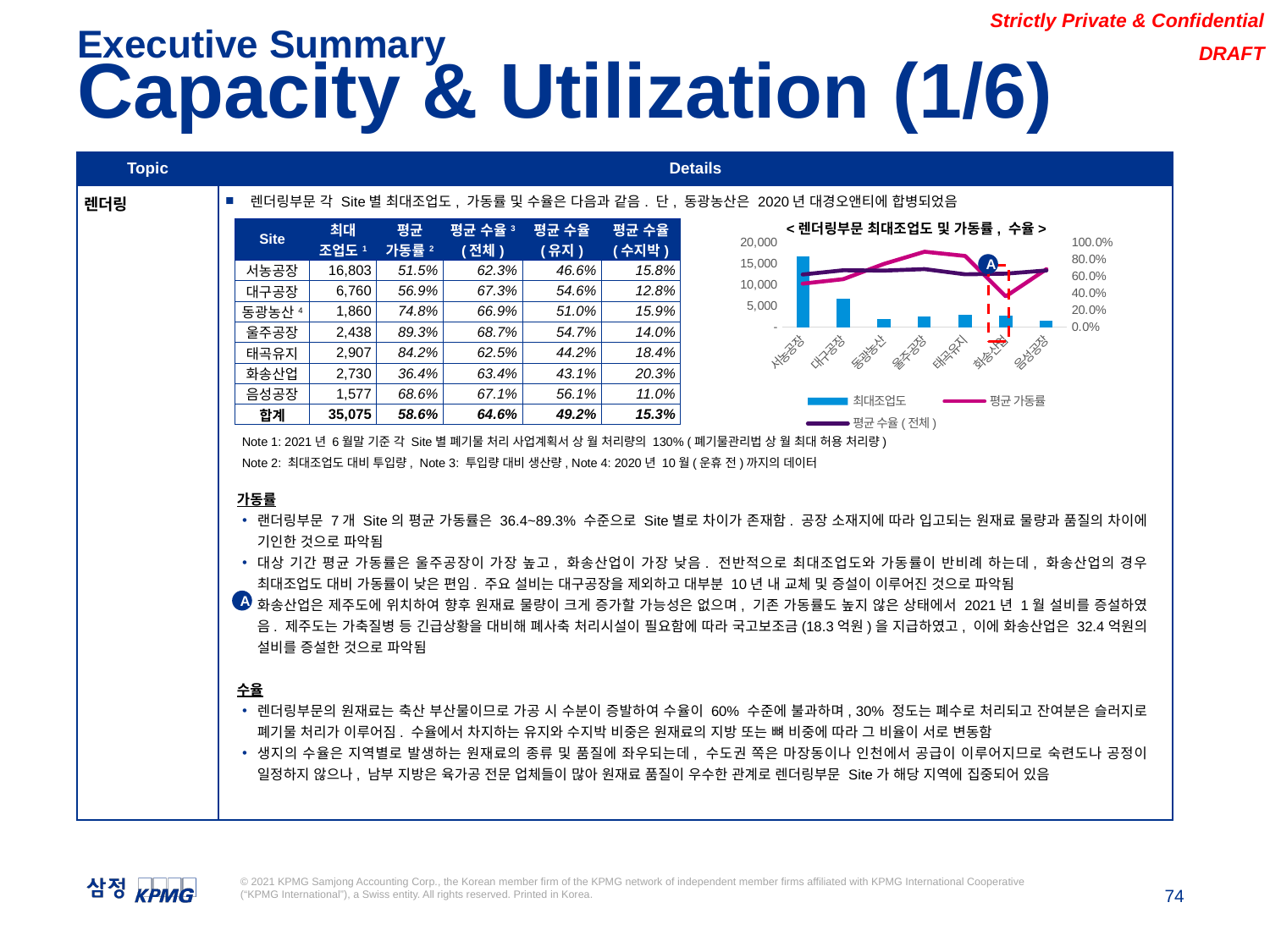

Executive Summary
Capacity & Utilization (1/6)
| Topic | Details |
| --- | --- |
| 렌더링 | 렌더링부문 각 Site별 최대조업도, 가동률 및 수율은 다음과 같음. 단, 동광농산은 2020년 대경오앤티에 합병되었음 |
| Site | 최대 조업도1 | 평균 가동률2 | 평균 수율3 (전체) | 평균 수율 (유지) | 평균 수율 (수지박) |
| --- | --- | --- | --- | --- | --- |
| 서농공장 | 16,803 | 51.5% | 62.3% | 46.6% | 15.8% |
| 대구공장 | 6,760 | 56.9% | 67.3% | 54.6% | 12.8% |
| 동광농산4 | 1,860 | 74.8% | 66.9% | 51.0% | 15.9% |
| 울주공장 | 2,438 | 89.3% | 68.7% | 54.7% | 14.0% |
| 태곡유지 | 2,907 | 84.2% | 62.5% | 44.2% | 18.4% |
| 화송산업 | 2,730 | 36.4% | 63.4% | 43.1% | 20.3% |
| 음성공장 | 1,577 | 68.6% | 67.1% | 56.1% | 11.0% |
| 합계 | 35,075 | 58.6% | 64.6% | 49.2% | 15.3% |
<렌더링부문 최대조업도 및 가동률, 수율>

### Chart

| Category | 최대조업도 | 평균 가동률 | 평균 수율(전체) |
|---|---|---|---|
| 서농공장 | 16802.5 | 0.5151357941349433 | 0.6234028473919688 |
| 대구공장 | 6760.0 | 0.5685549963017753 | 0.6733426448676065 |
| 동광농산 | 1860.4299999999998 | 0.7482493357797423 | 0.6691961212217379 |
| 울주공장 | 2437.5 | 0.8926096224664223 | 0.6869439283463503 |
| 태곡유지 | 2906.904 | 0.8423037099985151 | 0.6254809499677141 |
| 화송산업 | 2730.0 | 0.3643268873190302 | 0.633513261424416 |
| 음성공장 | 1577.3940000000002 | 0.6862556518023065 | 0.6712814045147303 |
A

Note 1: 2021년 6월말 기준 각 Site별 폐기물 처리 사업계획서 상 월 처리량의 130% (폐기물관리법 상 월 최대 허용 처리량)
Note 2: 최대조업도 대비 투입량,  Note 3: 투입량 대비 생산량, Note 4: 2020년 10월(운휴 전)까지의 데이터
가동률
랜더링부문 7개 Site의 평균 가동률은 36.4~89.3% 수준으로 Site별로 차이가 존재함. 공장 소재지에 따라 입고되는 원재료 물량과 품질의 차이에 기인한 것으로 파악됨
대상 기간 평균 가동률은 울주공장이 가장 높고, 화송산업이 가장 낮음. 전반적으로 최대조업도와 가동률이 반비례 하는데, 화송산업의 경우 최대조업도 대비 가동률이 낮은 편임. 주요 설비는 대구공장을 제외하고 대부분 10년 내 교체 및 증설이 이루어진 것으로 파악됨
화송산업은 제주도에 위치하여 향후 원재료 물량이 크게 증가할 가능성은 없으며, 기존 가동률도 높지 않은 상태에서 2021년 1월 설비를 증설하였음. 제주도는 가축질병 등 긴급상황을 대비해 폐사축 처리시설이 필요함에 따라 국고보조금(18.3억원)을 지급하였고, 이에 화송산업은 32.4억원의 설비를 증설한 것으로 파악됨

수율
렌더링부문의 원재료는 축산 부산물이므로 가공 시 수분이 증발하여 수율이 60% 수준에 불과하며, 30% 정도는 폐수로 처리되고 잔여분은 슬러지로 폐기물 처리가 이루어짐. 수율에서 차지하는 유지와 수지박 비중은 원재료의 지방 또는 뼈 비중에 따라 그 비율이 서로 변동함
생지의 수율은 지역별로 발생하는 원재료의 종류 및 품질에 좌우되는데, 수도권 쪽은 마장동이나 인천에서 공급이 이루어지므로 숙련도나 공정이 일정하지 않으나, 남부 지방은 육가공 전문 업체들이 많아 원재료 품질이 우수한 관계로 렌더링부문 Site가 해당 지역에 집중되어 있음

A